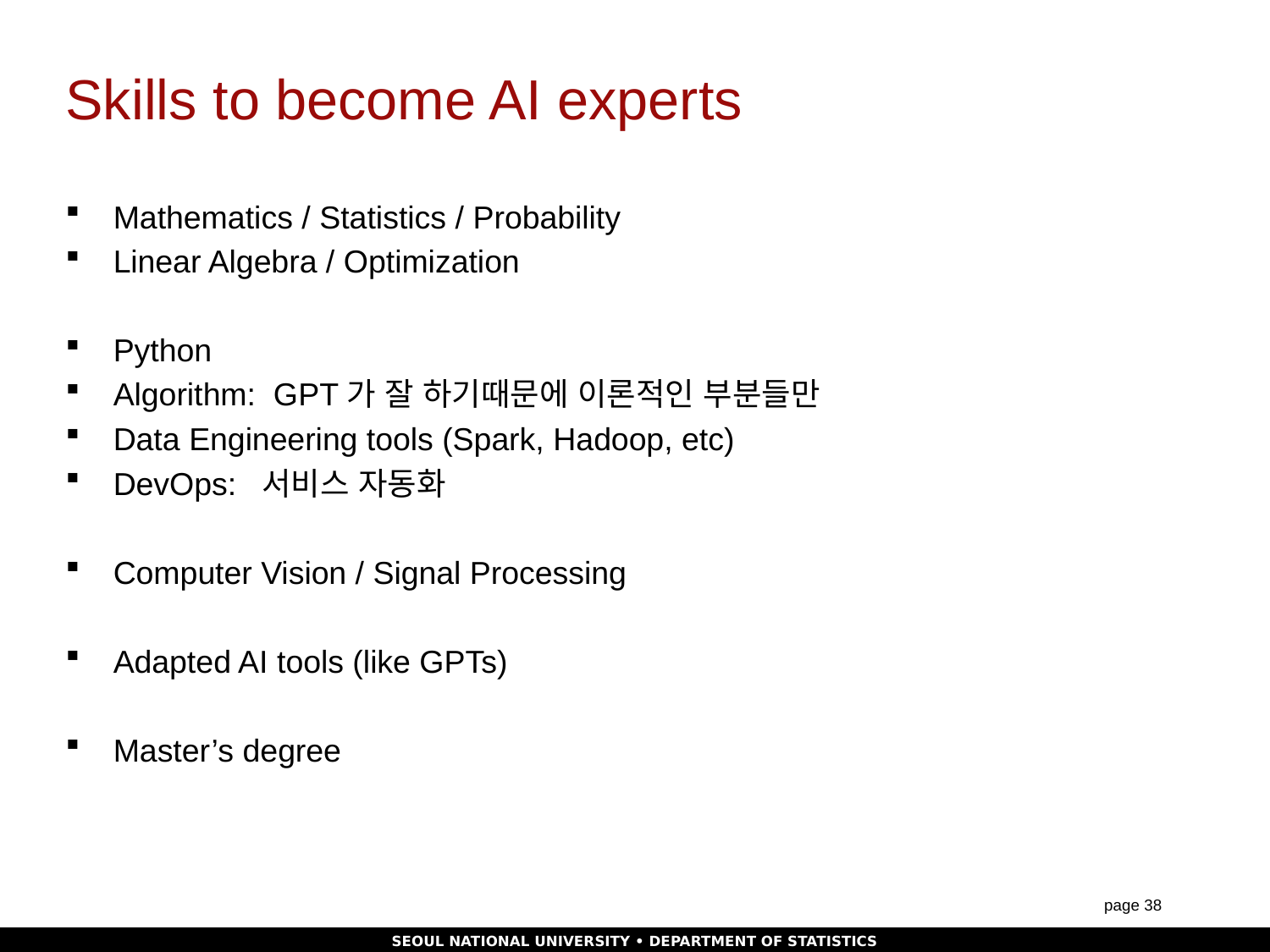

# Skills to become AI experts
Mathematics / Statistics / Probability
Linear Algebra / Optimization

Python
Algorithm:  GPT가 잘 하기때문에 이론적인 부분들만
Data Engineering tools (Spark, Hadoop, etc)
DevOps:  서비스 자동화

Computer Vision / Signal Processing

Adapted AI tools (like GPTs)

Master’s degree

page 38